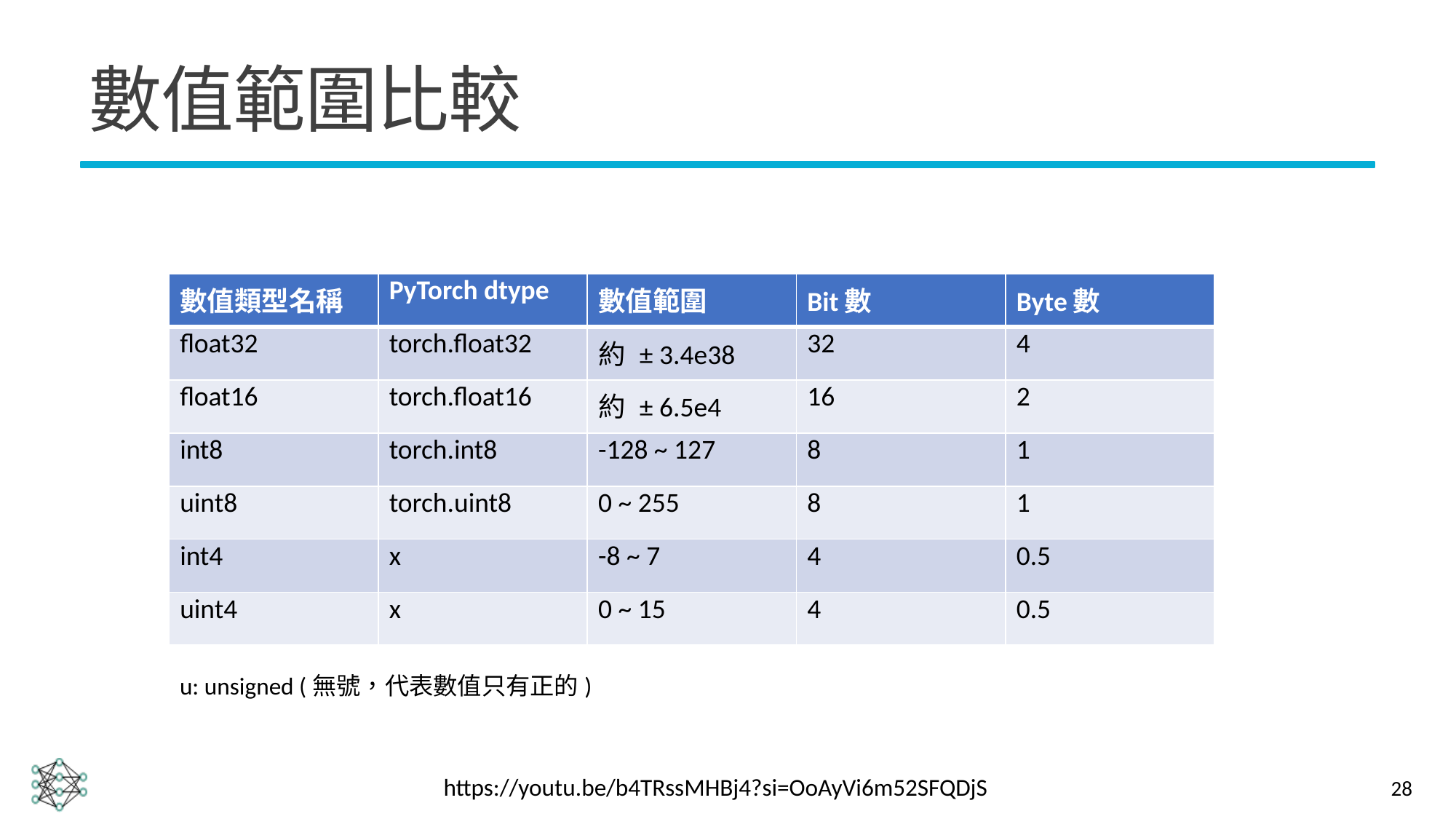

# 數值範圍比較
| 數值類型名稱 | PyTorch dtype | 數值範圍 | Bit數 | Byte數 |
| --- | --- | --- | --- | --- |
| float32 | torch.float32 | 約 ± 3.4e38 | 32 | 4 |
| float16 | torch.float16 | 約 ± 6.5e4 | 16 | 2 |
| int8 | torch.int8 | -128 ~ 127 | 8 | 1 |
| uint8 | torch.uint8 | 0 ~ 255 | 8 | 1 |
| int4 | x | -8 ~ 7 | 4 | 0.5 |
| uint4 | x | 0 ~ 15 | 4 | 0.5 |
u: unsigned (無號，代表數值只有正的)
https://youtu.be/b4TRssMHBj4?si=OoAyVi6m52SFQDjS
28